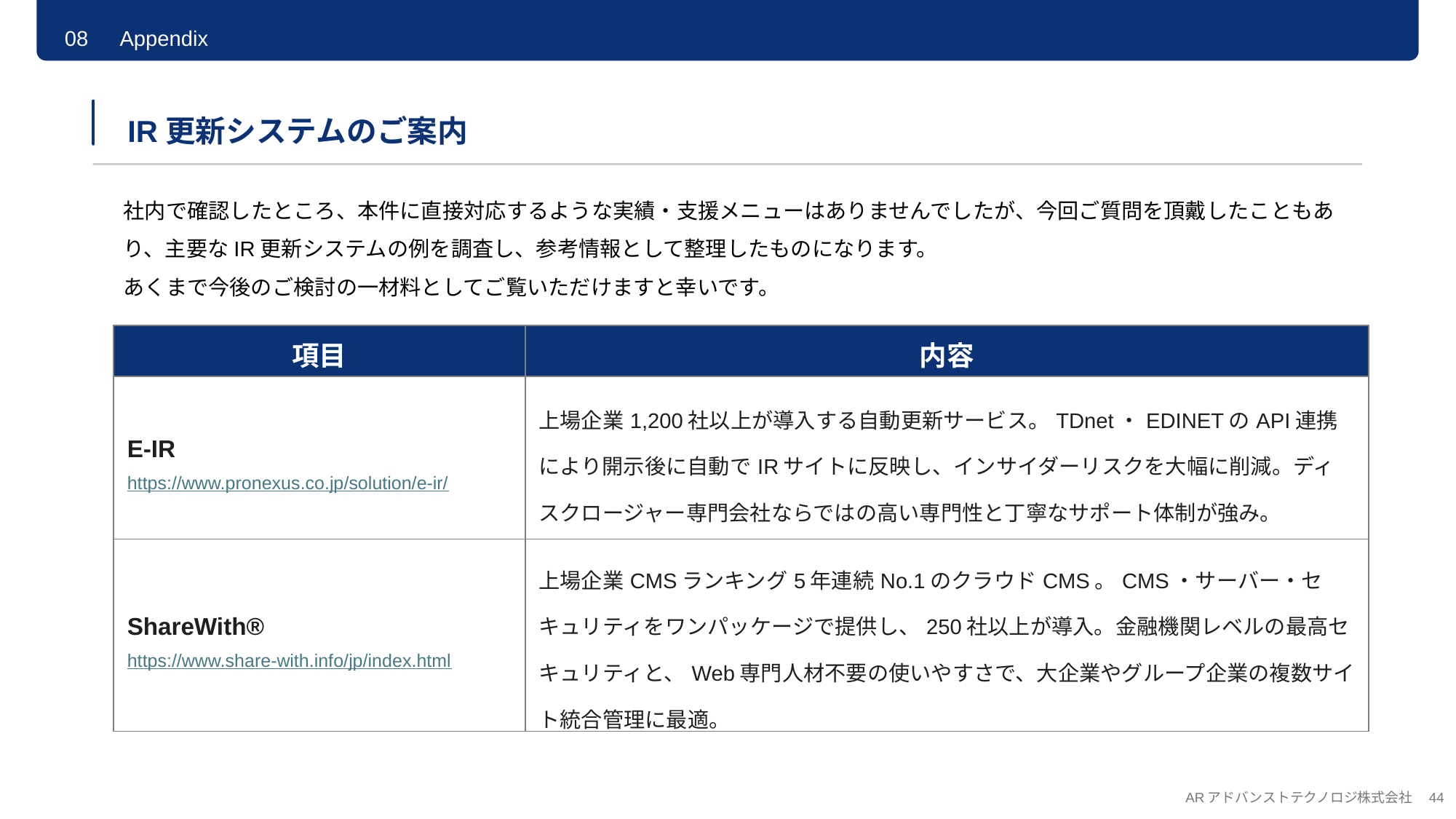

08　Appendix
IR更新システムのご案内
社内で確認したところ、本件に直接対応するような実績・支援メニューはありませんでしたが、今回ご質問を頂戴したこともあり、主要なIR更新システムの例を調査し、参考情報として整理したものになります。
あくまで今後のご検討の一材料としてご覧いただけますと幸いです。
| 項目 | 内容 |
| --- | --- |
| E-IR https://www.pronexus.co.jp/solution/e-ir/ | 上場企業1,200社以上が導入する自動更新サービス。TDnet・EDINETのAPI連携により開示後に自動でIRサイトに反映し、インサイダーリスクを大幅に削減。ディスクロージャー専門会社ならではの高い専門性と丁寧なサポート体制が強み。 |
| ShareWith® https://www.share-with.info/jp/index.html | 上場企業CMSランキング5年連続No.1のクラウドCMS。CMS・サーバー・セキュリティをワンパッケージで提供し、250社以上が導入。金融機関レベルの最高セキュリティと、Web専門人材不要の使いやすさで、大企業やグループ企業の複数サイト統合管理に最適。 |
ARアドバンストテクノロジ株式会社　44